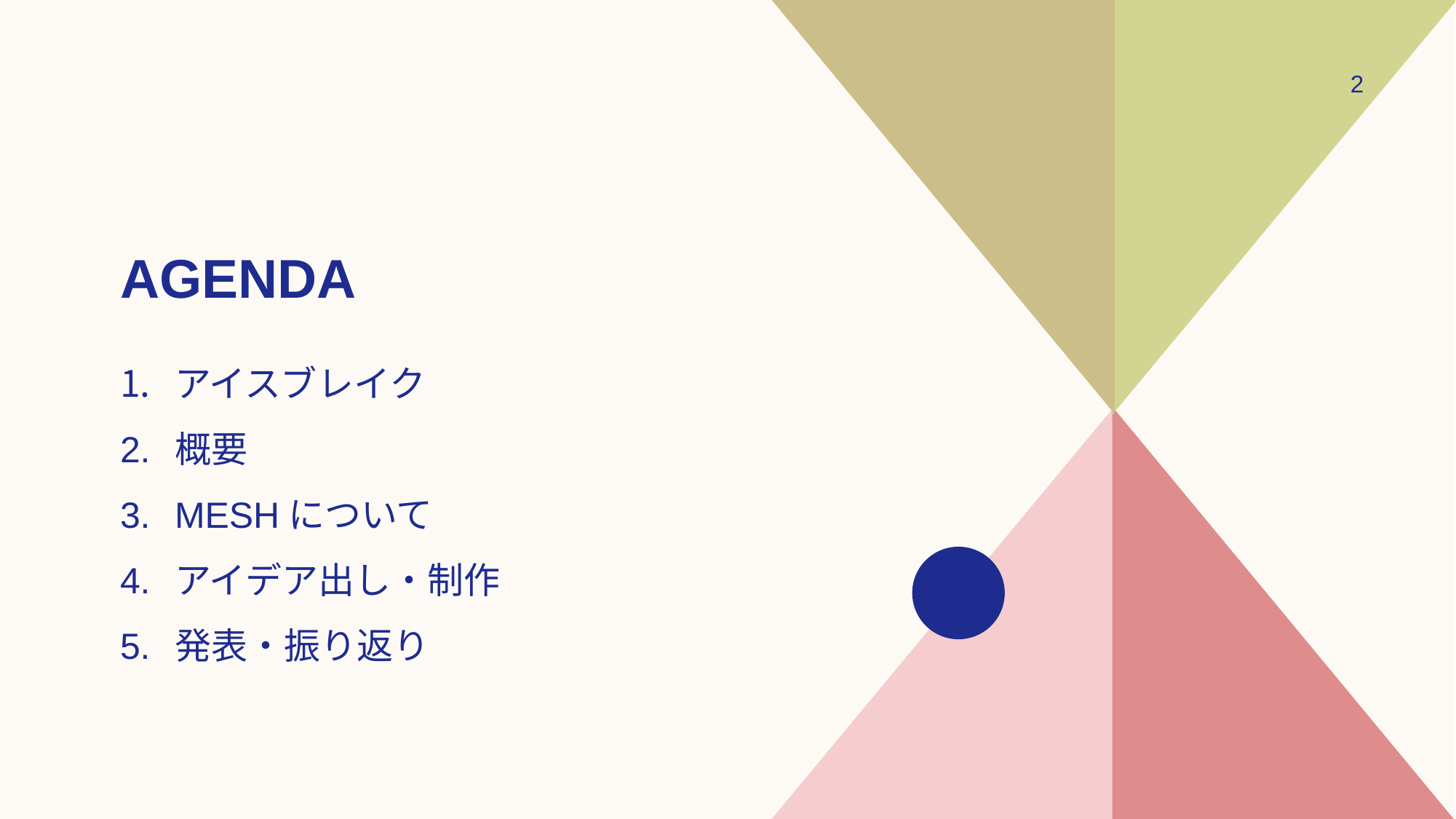

2
# agenda
アイスブレイク
概要
MESHについて
アイデア出し・制作
発表・振り返り